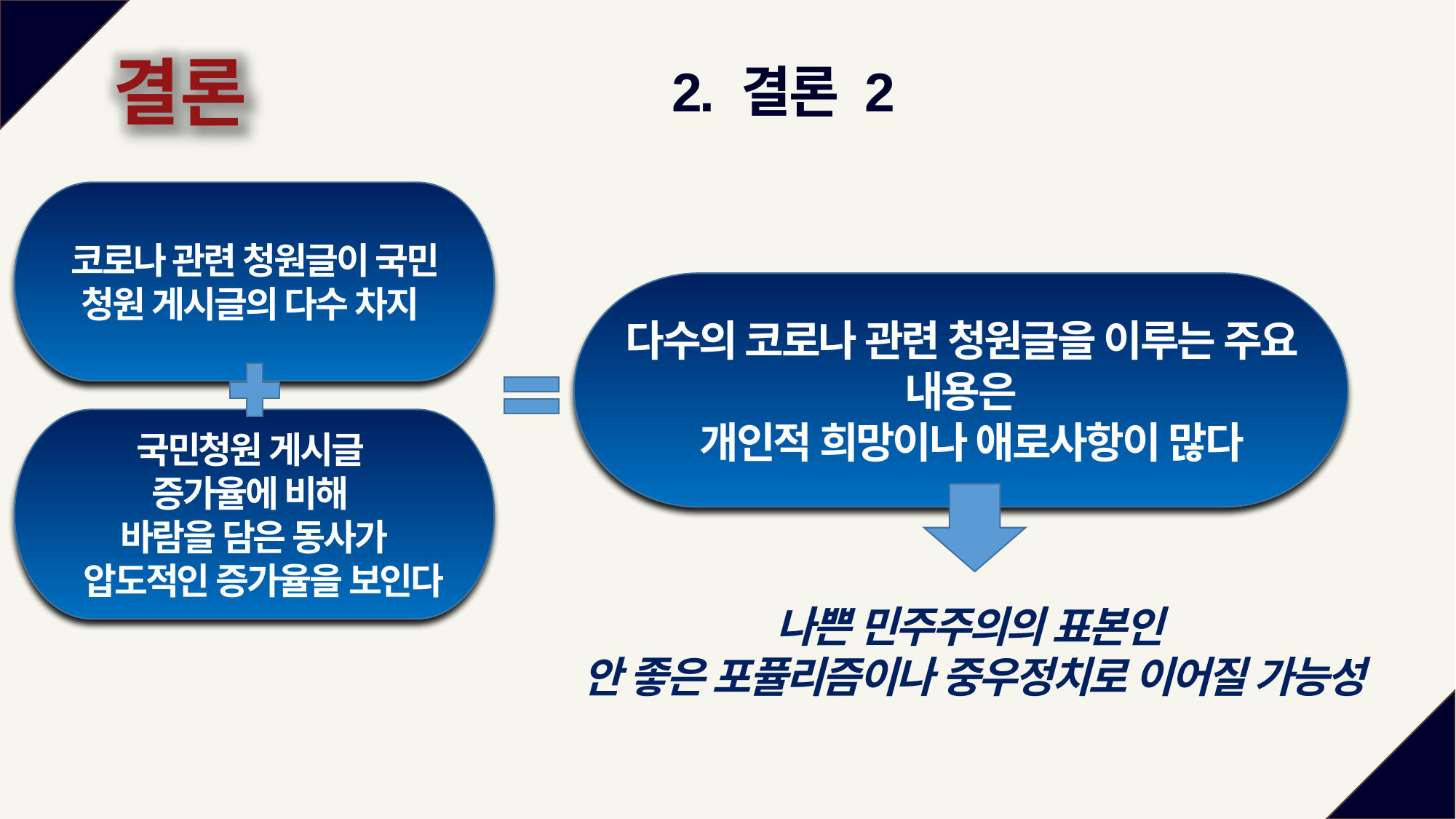

결론
2. 결론 2
코로나 관련 청원글이 국민 청원 게시글의 다수 차지
다수의 코로나 관련 청원글을 이루는 주요 내용은
 개인적 희망이나 애로사항이 많다

국민청원 게시글
증가율에 비해
바람을 담은 동사가
 압도적인 증가율을 보인다

나쁜 민주주의의 표본인
안 좋은 포퓰리즘이나 중우정치로 이어질 가능성